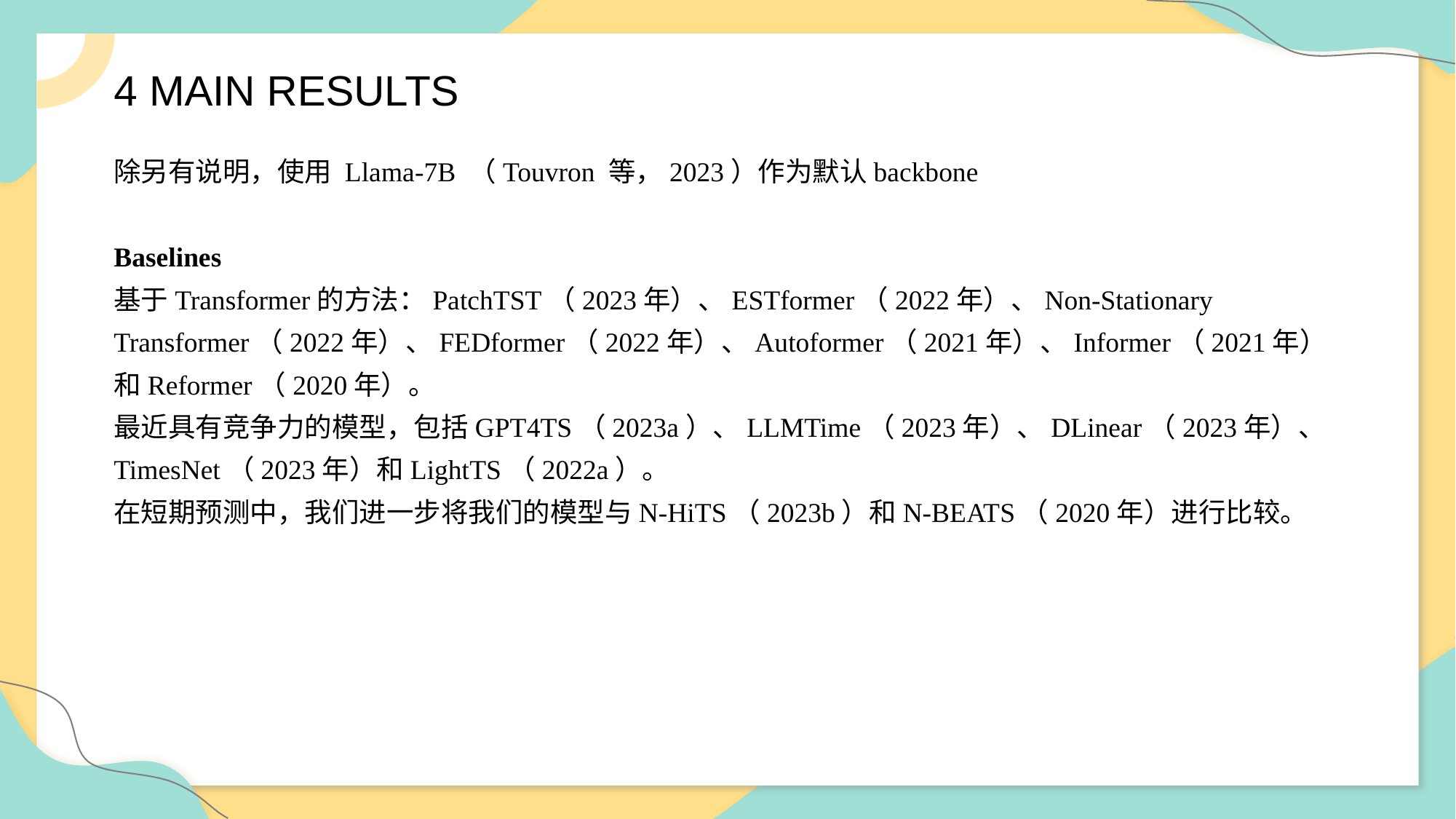

# 4 MAIN RESULTS
除另有说明，使用 Llama-7B （Touvron 等，2023）作为默认backbone

Baselines
基于Transformer的方法：PatchTST（2023年）、ESTformer（2022年）、Non-Stationary Transformer（2022年）、FEDformer（2022年）、Autoformer（2021年）、Informer（2021年）和Reformer（2020年）。
最近具有竞争力的模型，包括GPT4TS（2023a）、LLMTime（2023年）、DLinear（2023年）、TimesNet（2023年）和LightTS（2022a）。
在短期预测中，我们进一步将我们的模型与N-HiTS（2023b）和N-BEATS（2020年）进行比较。